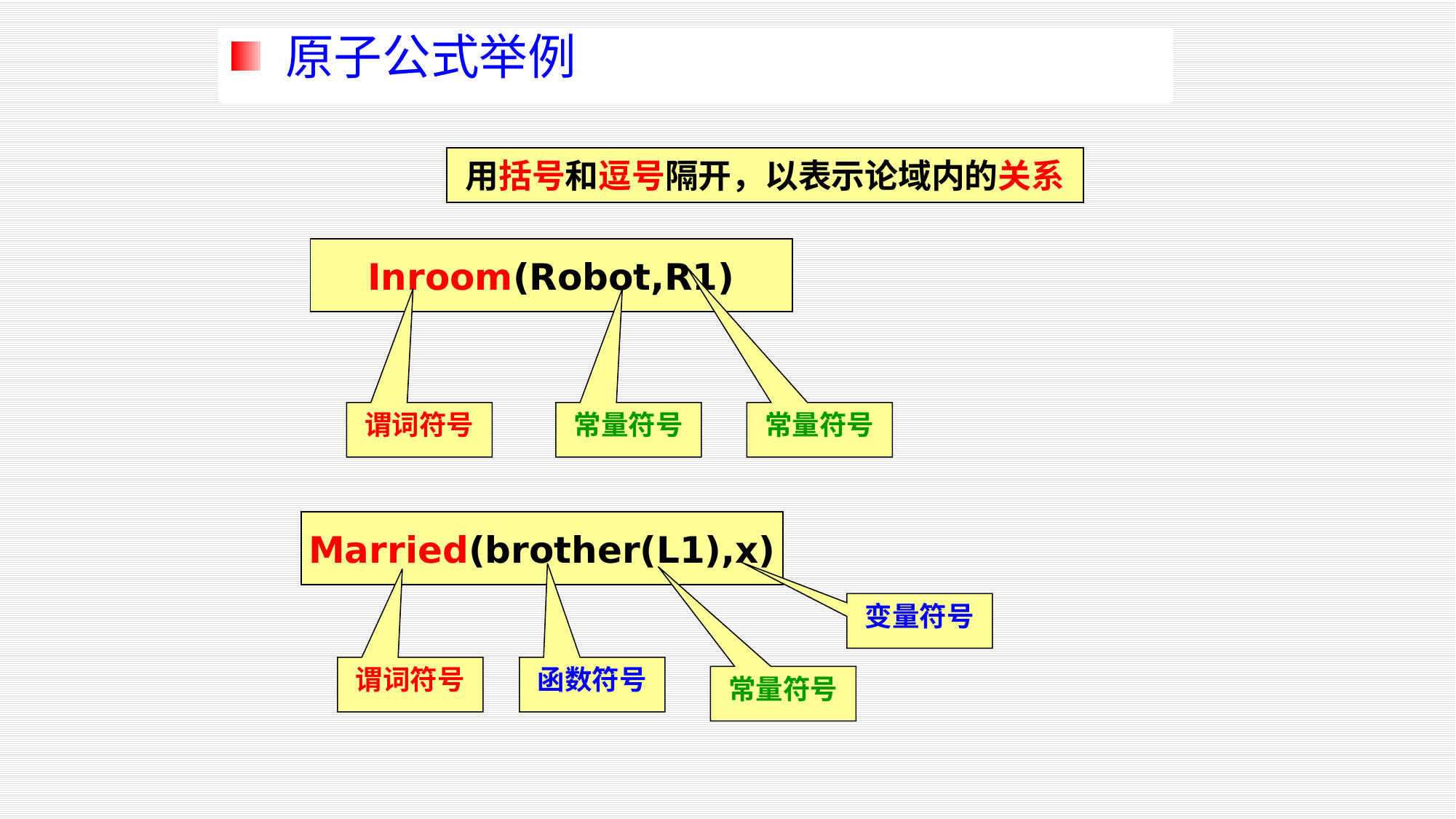

原子公式举例
用括号和逗号隔开，以表示论域内的关系
Inroom(Robot,R1)
谓词符号
常量符号
常量符号
Married(brother(L1),x)
变量符号
谓词符号
函数符号
常量符号